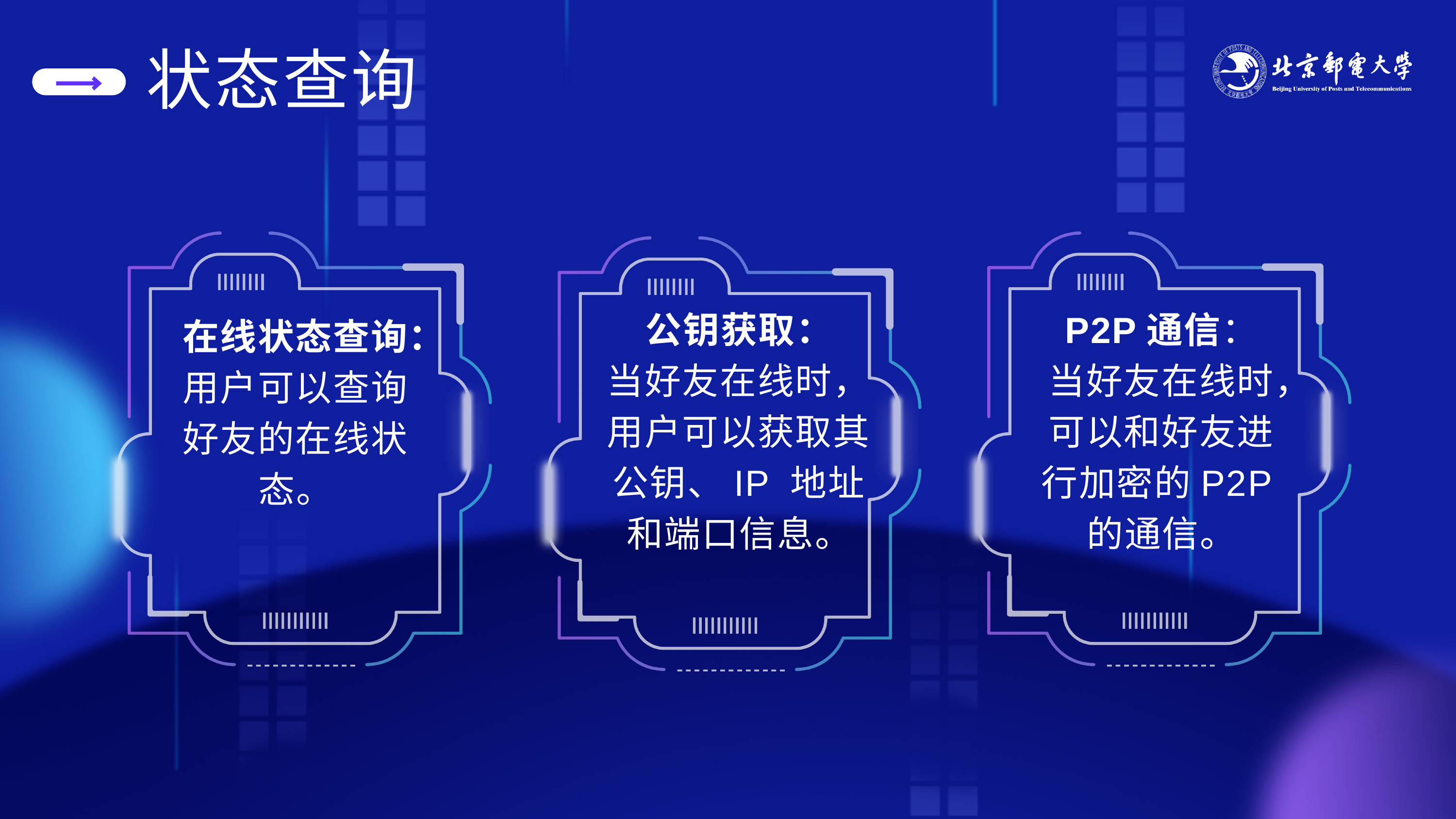

状态查询

公钥获取：
当好友在线时，用户可以获取其公钥、IP 地址和端口信息。
P2P通信：
当好友在线时，可以和好友进行加密的P2P的通信。
在线状态查询：
用户可以查询好友的在线状态。